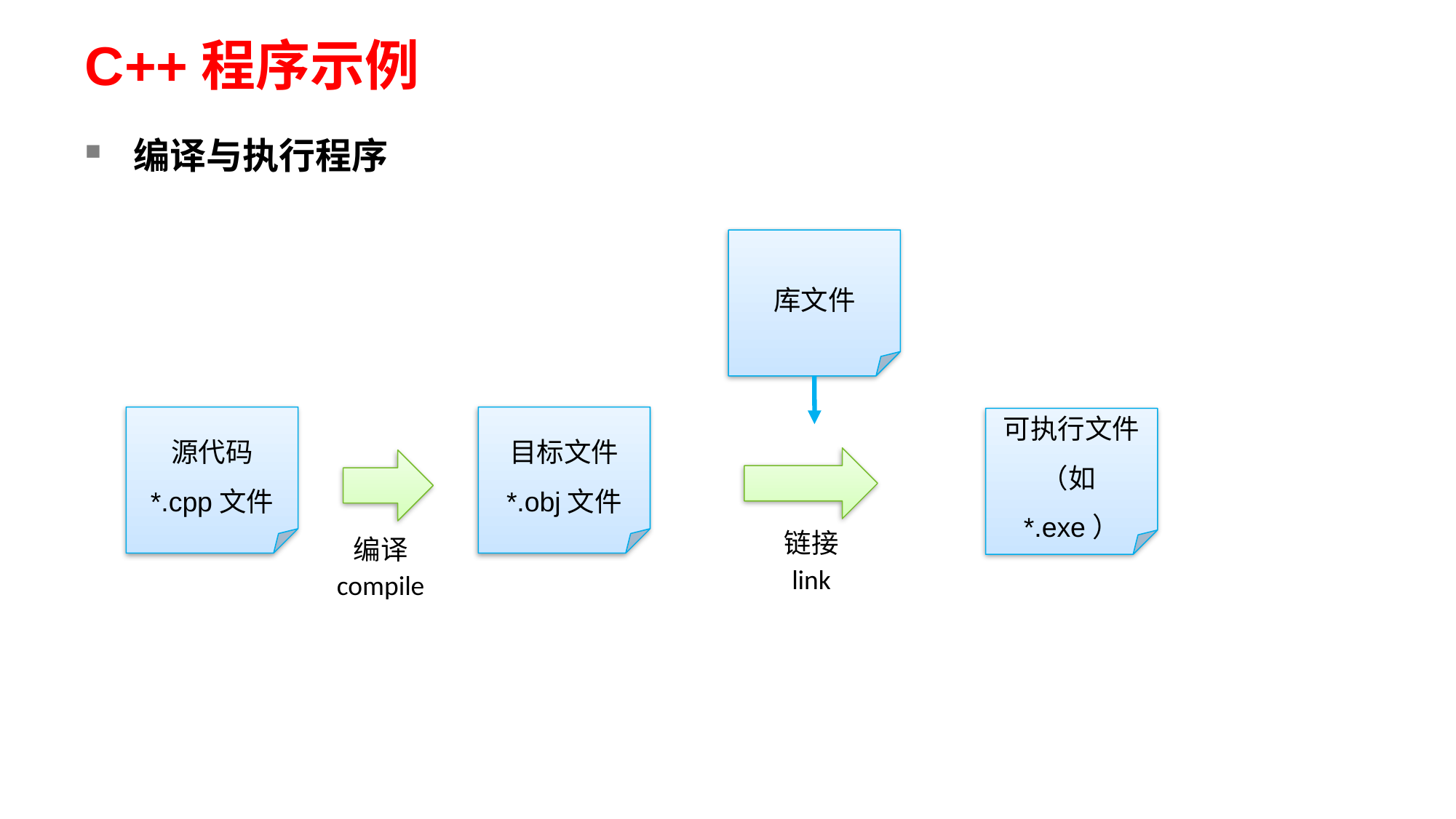

# C++程序示例
编译与执行程序
库文件
源代码
*.cpp文件
目标文件
*.obj文件
可执行文件（如*.exe）

链接
link
编译
compile